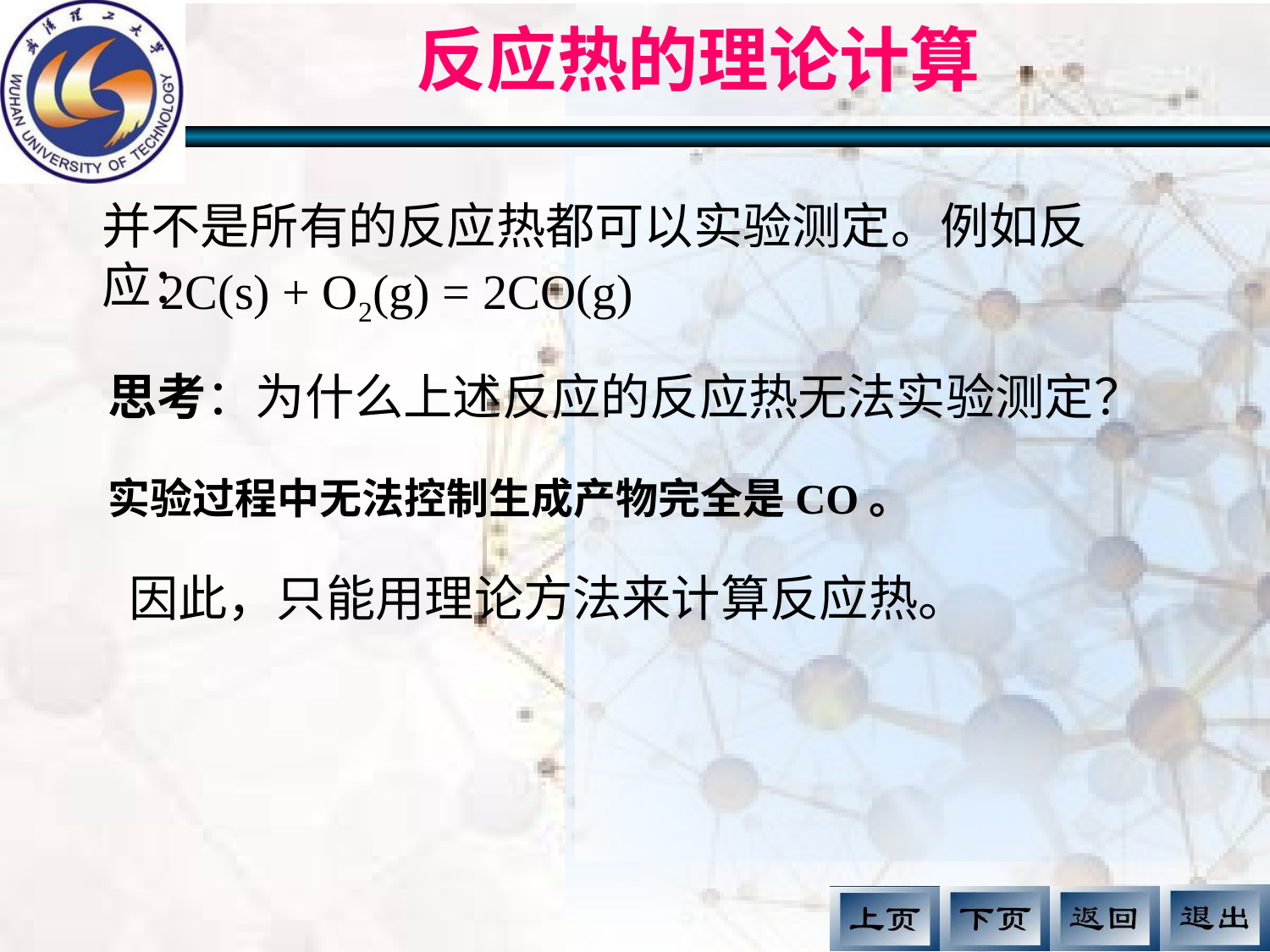

# 反应热的理论计算
并不是所有的反应热都可以实验测定。例如反应：
2C(s) + O2(g) = 2CO(g)
思考：为什么上述反应的反应热无法实验测定？
实验过程中无法控制生成产物完全是CO。
因此，只能用理论方法来计算反应热。